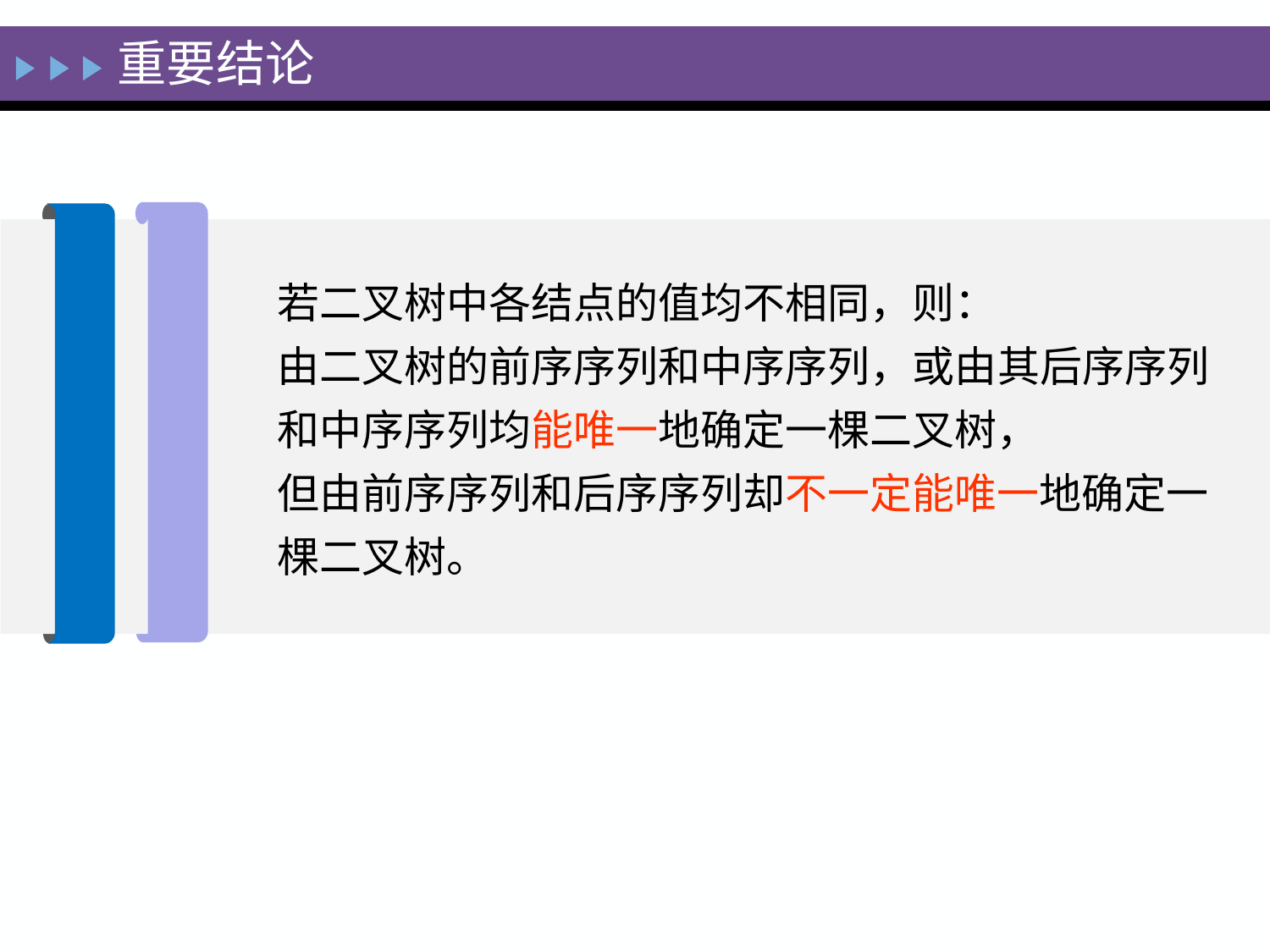

重要结论

若二叉树中各结点的值均不相同，则：
由二叉树的前序序列和中序序列，或由其后序序列和中序序列均能唯一地确定一棵二叉树，
但由前序序列和后序序列却不一定能唯一地确定一棵二叉树。